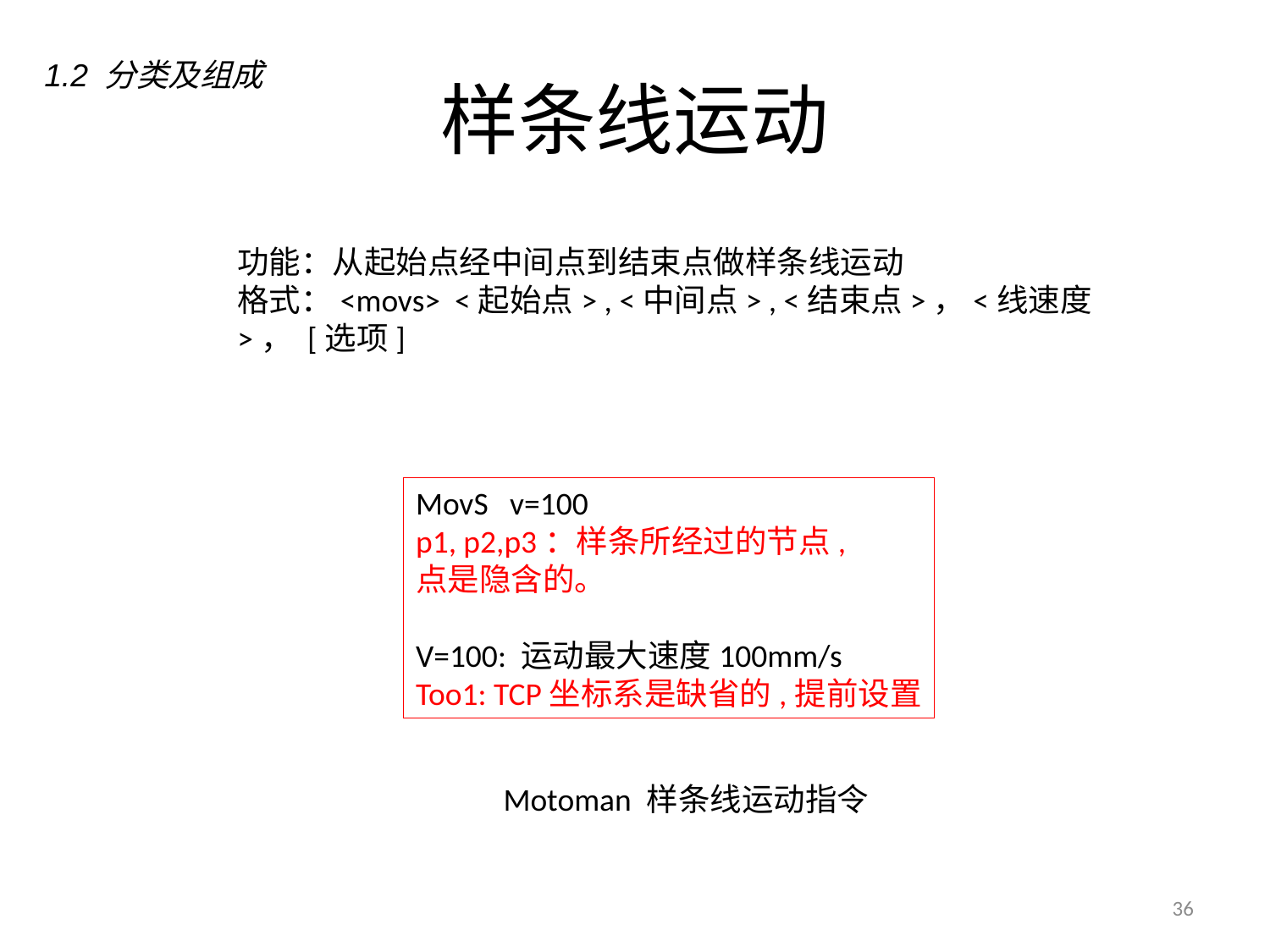

# 样条线运动
1.2 分类及组成
功能：从起始点经中间点到结束点做样条线运动
格式：<movs>  <起始点> , <中间点> , <结束点>，<线速度>， [选项]
MovS   v=100
p1, p2,p3：样条所经过的节点,
点是隐含的。

V=100: 运动最大速度100mm/s
Too1: TCP坐标系是缺省的,提前设置
Motoman 样条线运动指令
36